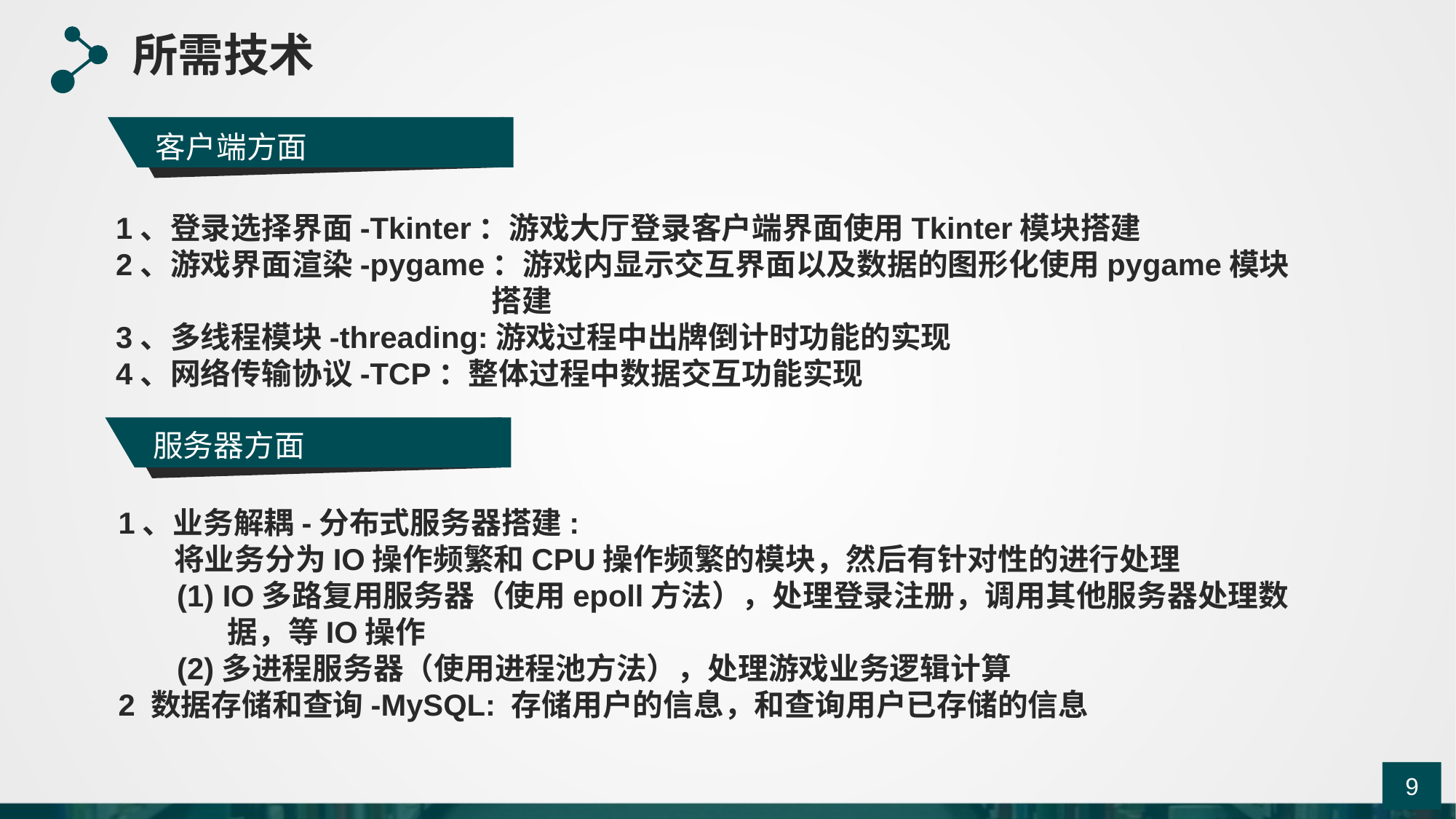

所需技术

客户端方面
1、登录选择界面-Tkinter：游戏大厅登录客户端界面使用Tkinter模块搭建
2、游戏界面渲染-pygame：游戏内显示交互界面以及数据的图形化使用pygame模块  			       搭建
3、多线程模块-threading:游戏过程中出牌倒计时功能的实现
4、网络传输协议-TCP：整体过程中数据交互功能实现

服务器方面
1、业务解耦-分布式服务器搭建:
       将业务分为IO操作频繁和CPU操作频繁的模块，然后有针对性的进行处理
       (1) IO多路复用服务器（使用epoll方法），处理登录注册，调用其他服务器处理数    	据，等IO操作
       (2)多进程服务器（使用进程池方法），处理游戏业务逻辑计算
2 数据存储和查询-MySQL: 存储用户的信息，和查询用户已存储的信息